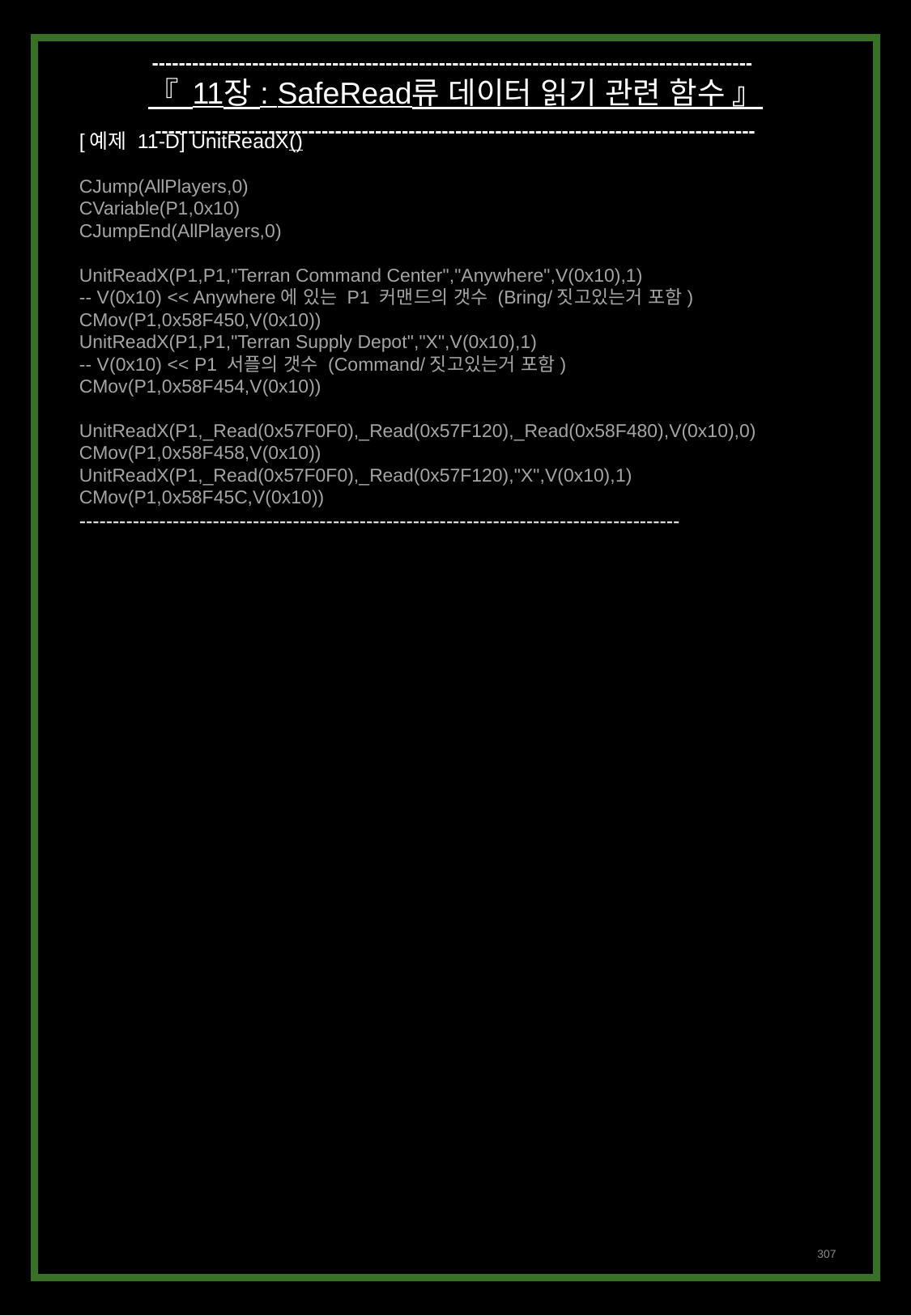

------------------------------------------------------------------------------------------
『  11장 : SafeRead류 데이터 읽기 관련 함수 』
------------------------------------------------------------------------------------------
[예제 11-D] UnitReadX()

CJump(AllPlayers,0)
CVariable(P1,0x10)
CJumpEnd(AllPlayers,0)

UnitReadX(P1,P1,"Terran Command Center","Anywhere",V(0x10),1)
-- V(0x10) << Anywhere에 있는 P1 커맨드의 갯수 (Bring/짓고있는거 포함)
CMov(P1,0x58F450,V(0x10))
UnitReadX(P1,P1,"Terran Supply Depot","X",V(0x10),1)
-- V(0x10) << P1 서플의 갯수 (Command/짓고있는거 포함)
CMov(P1,0x58F454,V(0x10))

UnitReadX(P1,_Read(0x57F0F0),_Read(0x57F120),_Read(0x58F480),V(0x10),0)
CMov(P1,0x58F458,V(0x10))
UnitReadX(P1,_Read(0x57F0F0),_Read(0x57F120),"X",V(0x10),1)
CMov(P1,0x58F45C,V(0x10))
------------------------------------------------------------------------------------------
307